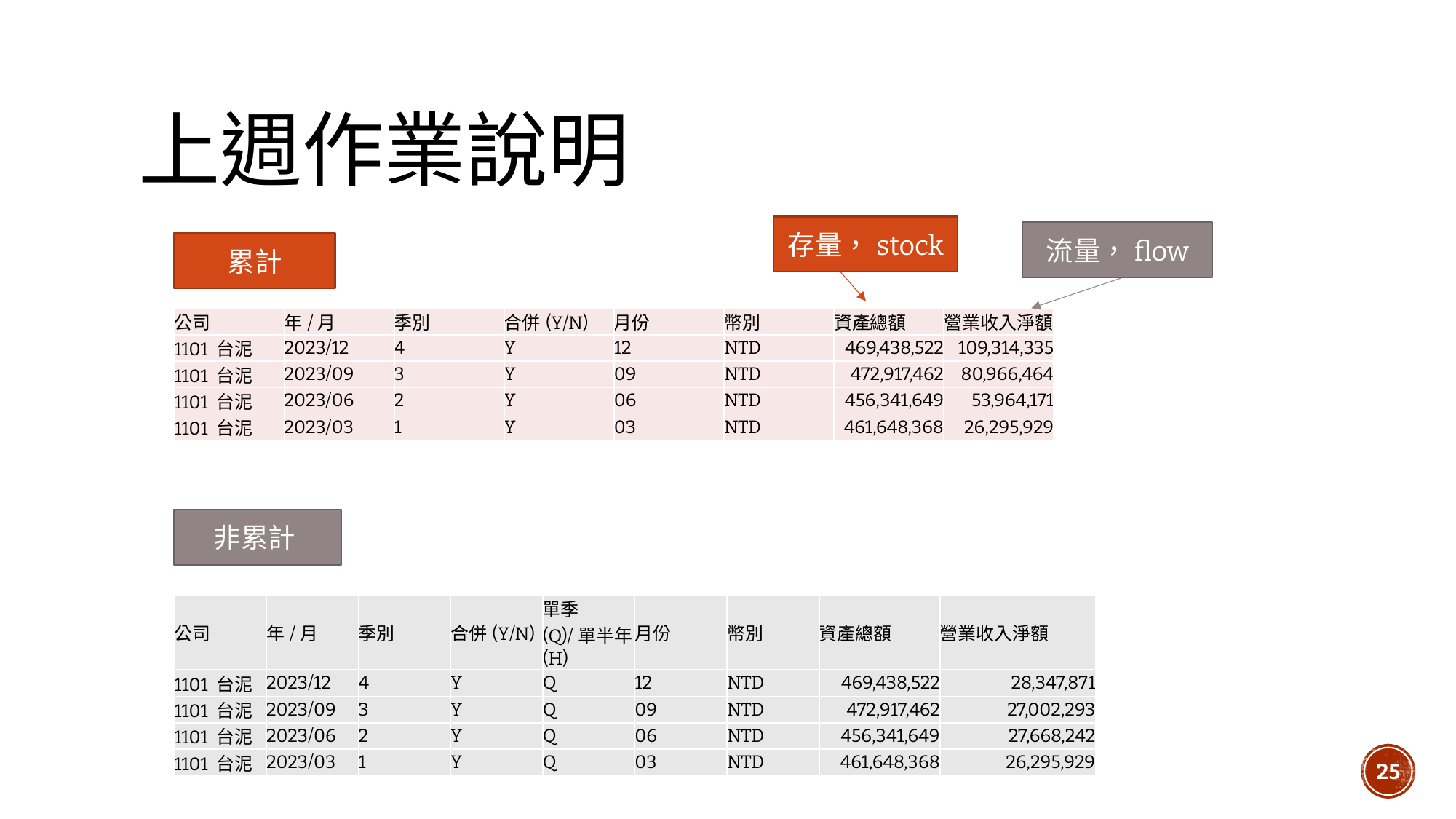

# 上週作業說明
存量，stock
流量，flow
累計
| 公司 | 年/月 | 季別 | 合併(Y/N) | 月份 | 幣別 | 資產總額 | 營業收入淨額 |
| --- | --- | --- | --- | --- | --- | --- | --- |
| 1101 台泥 | 2023/12 | 4 | Y | 12 | NTD | 469,438,522 | 109,314,335 |
| 1101 台泥 | 2023/09 | 3 | Y | 09 | NTD | 472,917,462 | 80,966,464 |
| 1101 台泥 | 2023/06 | 2 | Y | 06 | NTD | 456,341,649 | 53,964,171 |
| 1101 台泥 | 2023/03 | 1 | Y | 03 | NTD | 461,648,368 | 26,295,929 |
非累計
| 公司 | 年/月 | 季別 | 合併(Y/N) | 單季(Q)/單半年(H) | 月份 | 幣別 | 資產總額 | 營業收入淨額 |
| --- | --- | --- | --- | --- | --- | --- | --- | --- |
| 1101 台泥 | 2023/12 | 4 | Y | Q | 12 | NTD | 469,438,522 | 28,347,871 |
| 1101 台泥 | 2023/09 | 3 | Y | Q | 09 | NTD | 472,917,462 | 27,002,293 |
| 1101 台泥 | 2023/06 | 2 | Y | Q | 06 | NTD | 456,341,649 | 27,668,242 |
| 1101 台泥 | 2023/03 | 1 | Y | Q | 03 | NTD | 461,648,368 | 26,295,929 |
25